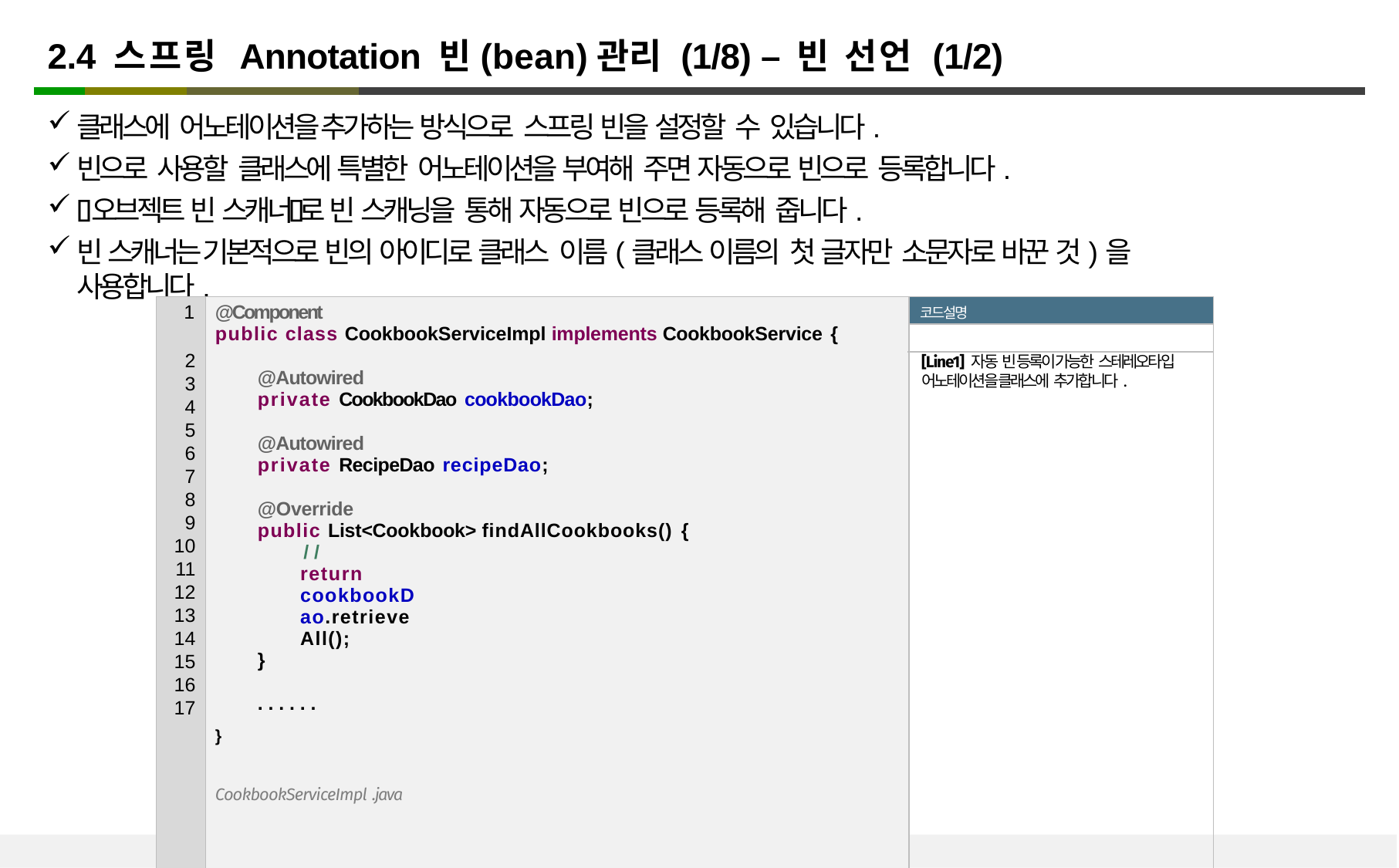

# 2.4 스프링 Annotation 빈(bean)관리 (1/8) – 빈 선언 (1/2)
클래스에 어노테이션을 추가하는 방식으로  스프링 빈을 설정할  수 있습니다.
빈으로 사용할  클래스에 특별한  어노테이션을 부여해  주면 자동으로  빈으로 등록합니다.
오브젝트 빈 스캐너 로 빈 스캐닝을  통해 자동으로 빈으로  등록해 줍니다.
빈 스캐너는 기본적으로 빈의 아이디로 클래스  이름(클래스 이름의  첫 글자만  소문자로 바꾼 것)을 사용합니다.

| 1 | @Component public class CookbookServiceImpl implements CookbookService { @Autowired private CookbookDao cookbookDao; @Autowired private RecipeDao recipeDao; @Override public List<Cookbook> findAllCookbooks() { // return cookbookDao.retrieveAll(); } ...... } CookbookServiceImpl .java | 코드설명 |
| --- | --- | --- |
|  |  |  |
| 2 |  | [Line1] 자동 빈 등록이 가능한 스테레오타입 |
| 3 |  | 어노테이션을 클래스에 추가합니다. |
| 4 |  |  |
| 5 |  |  |
| 6 |  |  |
| 7 |  |  |
| 8 |  |  |
| 9 |  |  |
| 10 |  |  |
| 11 |  |  |
| 12 |  |  |
| 13 |  |  |
| 14 |  |  |
| 15 |  |  |
| 16 |  |  |
| 17 |  |  |